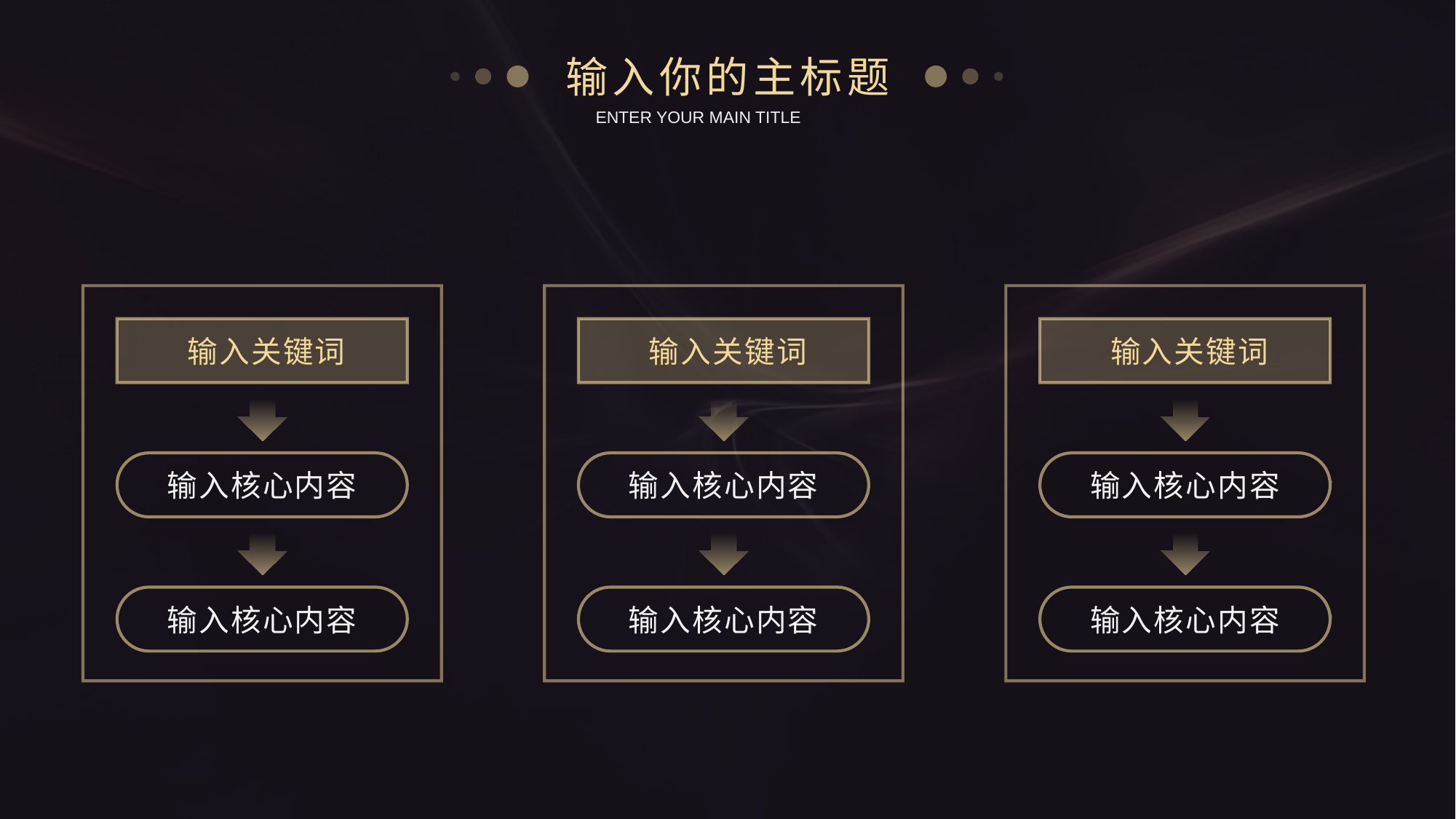

输入你的主标题

ENTER YOUR MAIN TITLE

输入关键词

输入核心内容

输入核心内容

输入关键词

输入核心内容

输入核心内容

输入关键词

输入核心内容

输入核心内容